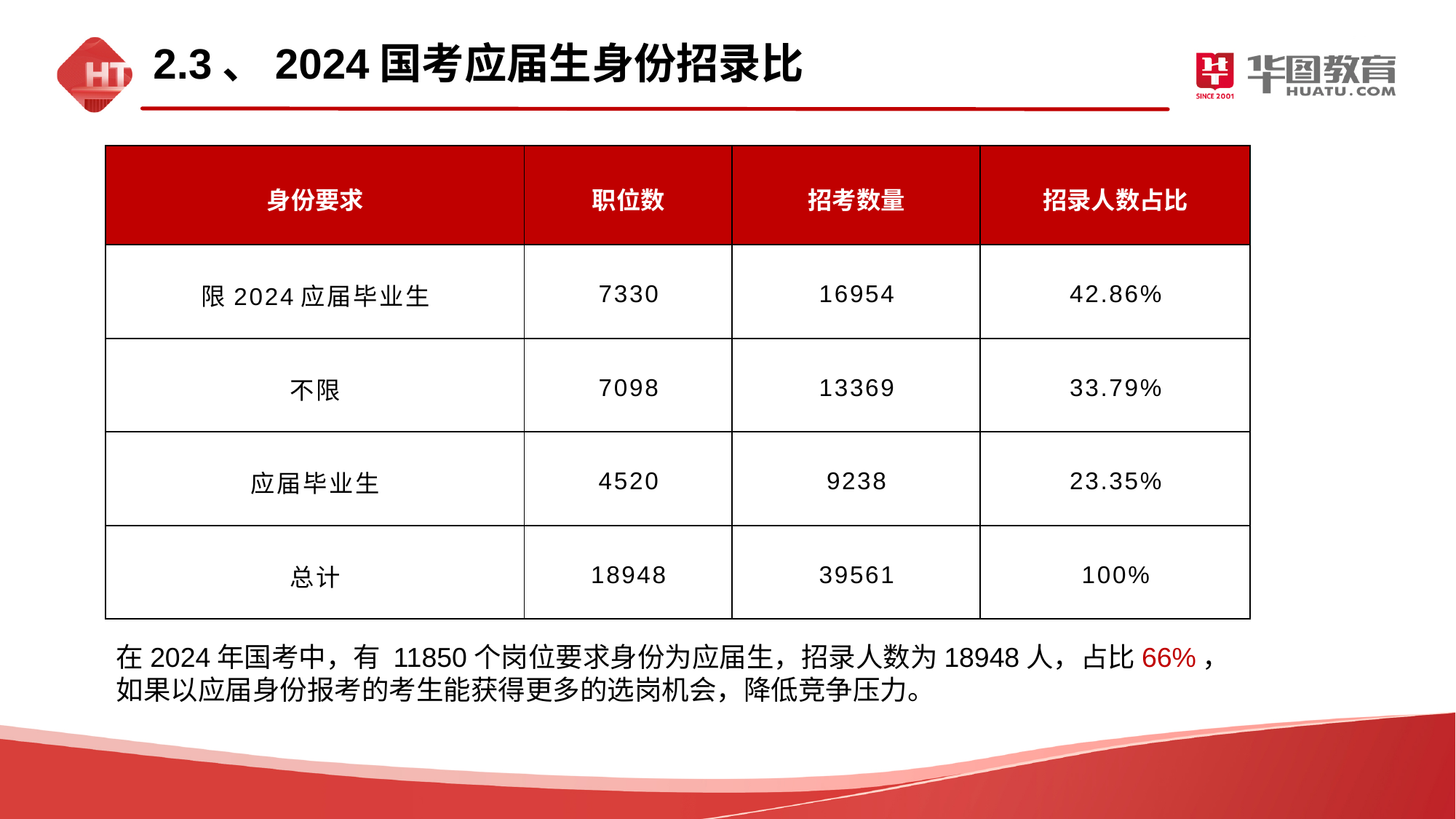

2.3、2024国考应届生身份招录比

| 身份要求 | 职位数 | 招考数量 | 招录人数占比 |
| --- | --- | --- | --- |
| 限2024应届毕业生 | 7330 | 16954 | 42.86% |
| 不限 | 7098 | 13369 | 33.79% |
| 应届毕业生 | 4520 | 9238 | 23.35% |
| 总计 | 18948 | 39561 | 100% |
在2024年国考中，有 11850个岗位要求身份为应届生，招录人数为18948人，占比66%，如果以应届身份报考的考生能获得更多的选岗机会，降低竞争压力。